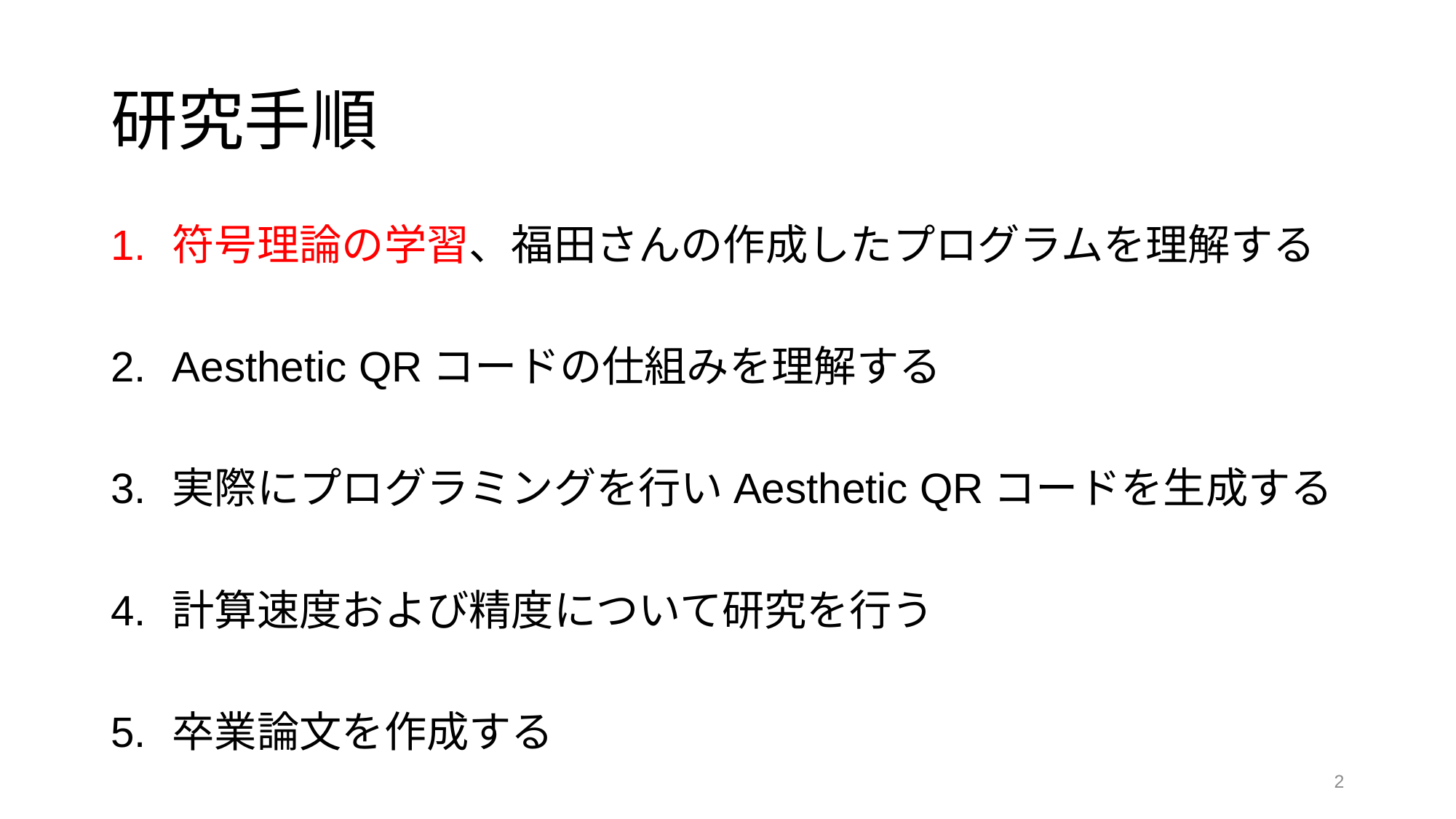

# 研究手順
符号理論の学習、福田さんの作成したプログラムを理解する

Aesthetic QRコードの仕組みを理解する

実際にプログラミングを行いAesthetic QRコードを生成する

計算速度および精度について研究を行う

卒業論文を作成する
2